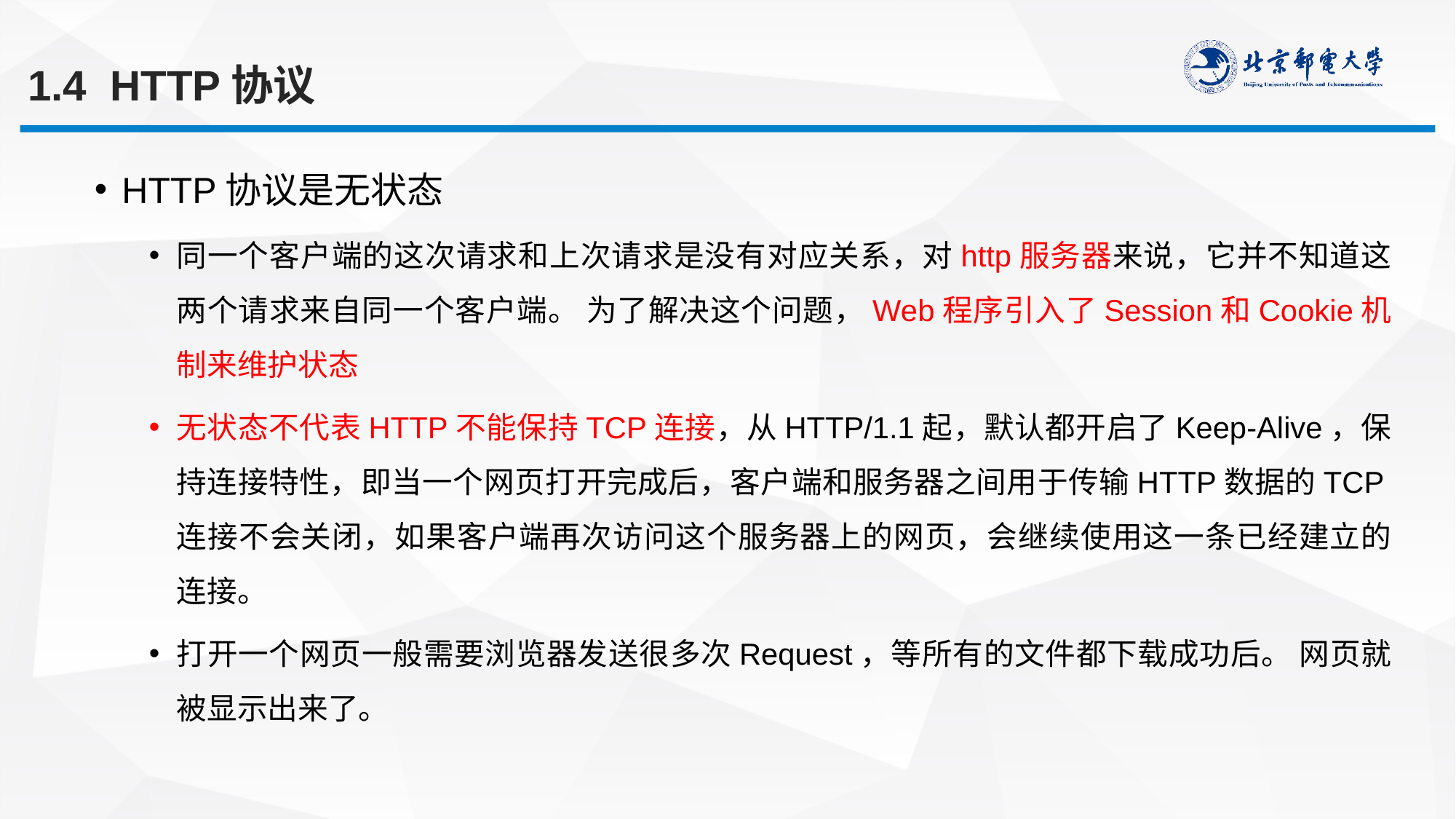

1.4  HTTP协议

HTTP协议是无状态
同一个客户端的这次请求和上次请求是没有对应关系，对http服务器来说，它并不知道这两个请求来自同一个客户端。 为了解决这个问题，Web程序引入了Session和Cookie机制来维护状态
无状态不代表HTTP不能保持TCP连接，从HTTP/1.1起，默认都开启了Keep-Alive，保持连接特性，即当一个网页打开完成后，客户端和服务器之间用于传输HTTP数据的TCP连接不会关闭，如果客户端再次访问这个服务器上的网页，会继续使用这一条已经建立的连接。
打开一个网页一般需要浏览器发送很多次Request，等所有的文件都下载成功后。 网页就被显示出来了。